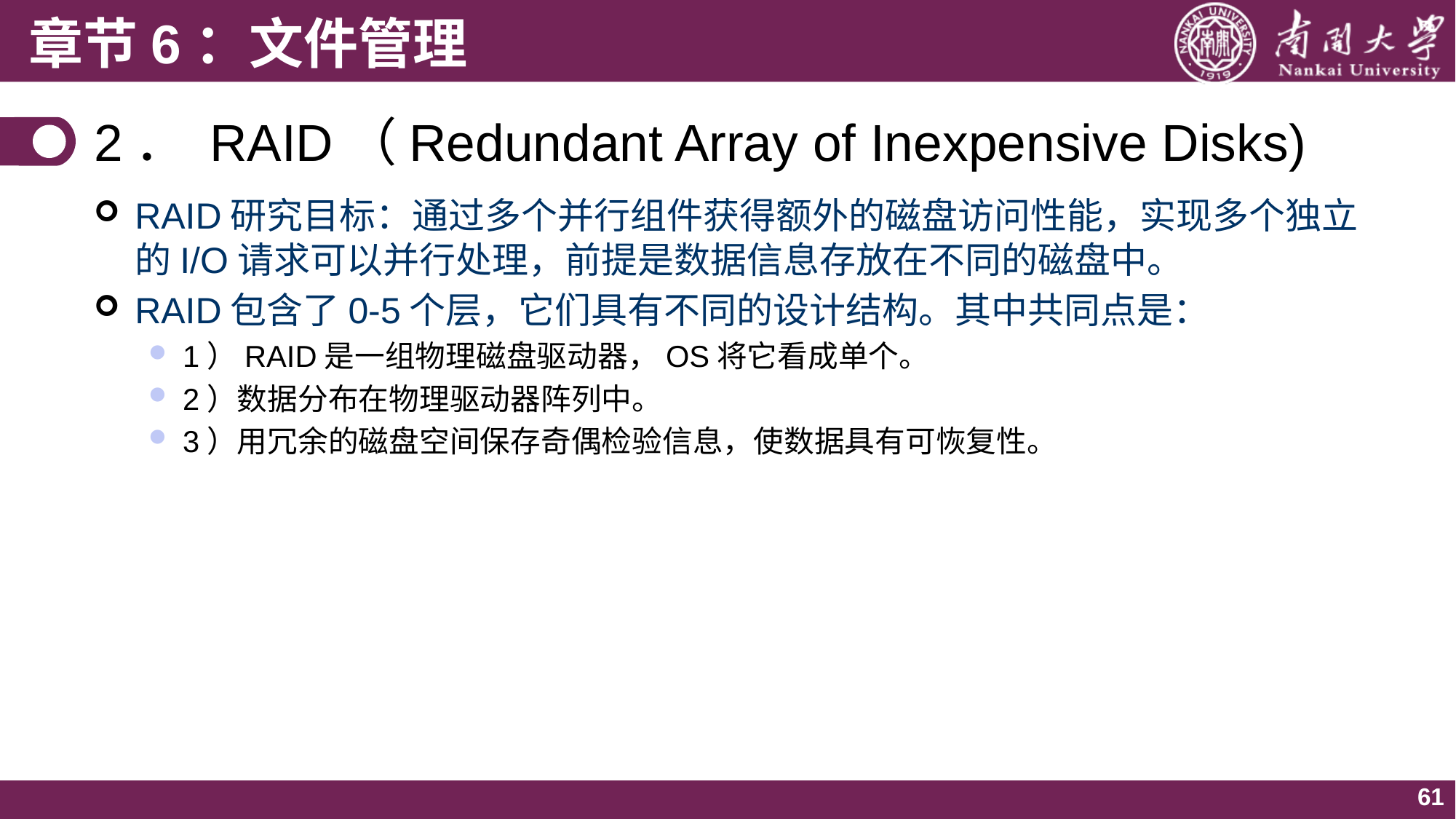

# 2． RAID（Redundant Array of Inexpensive Disks)
RAID研究目标：通过多个并行组件获得额外的磁盘访问性能，实现多个独立的I/O请求可以并行处理，前提是数据信息存放在不同的磁盘中。
RAID包含了0-5个层，它们具有不同的设计结构。其中共同点是：
1）RAID是一组物理磁盘驱动器，OS将它看成单个。
2）数据分布在物理驱动器阵列中。
3）用冗余的磁盘空间保存奇偶检验信息，使数据具有可恢复性。

61